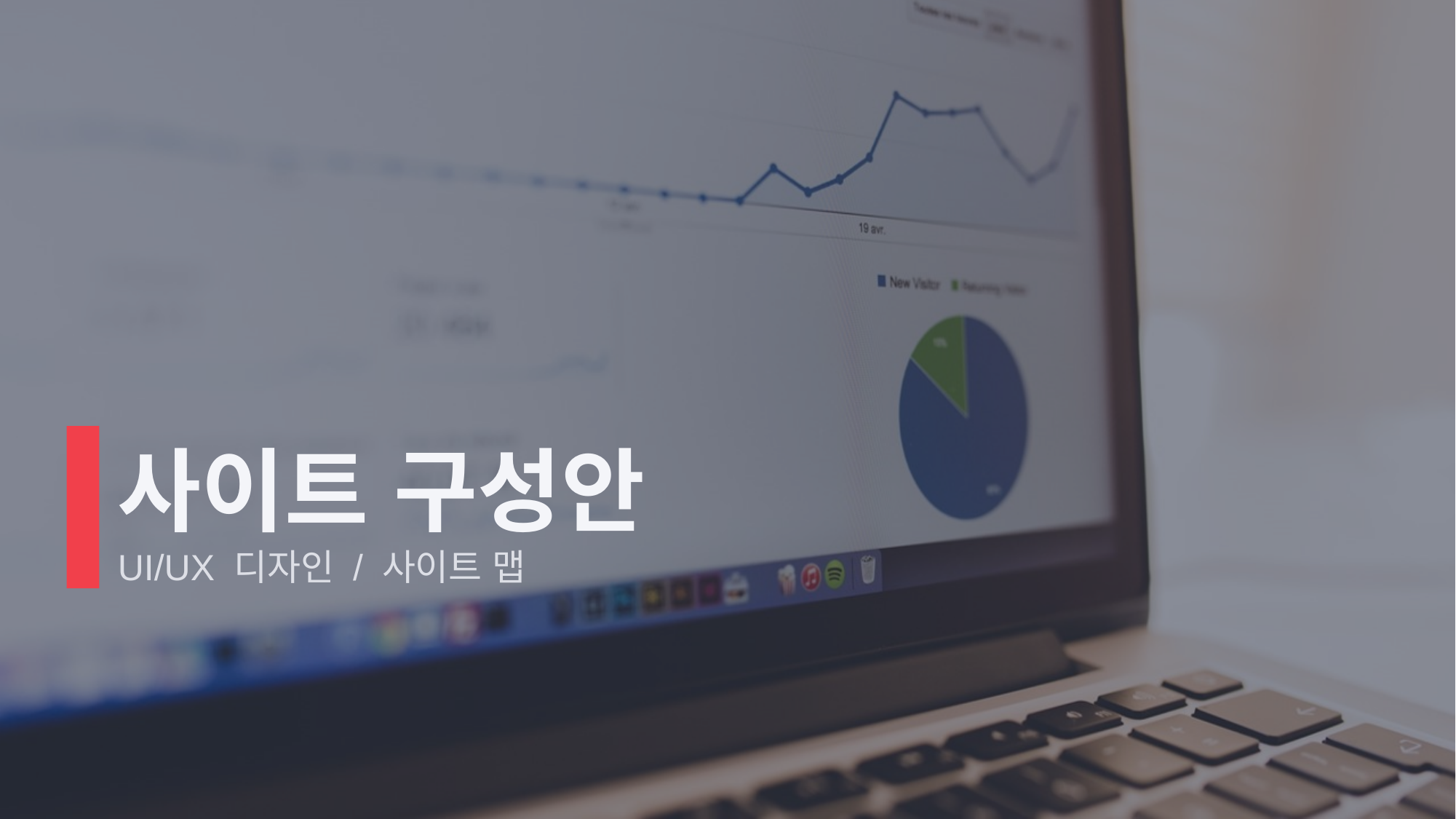

# 사이트 구성안
UI/UX 디자인 / 사이트 맵